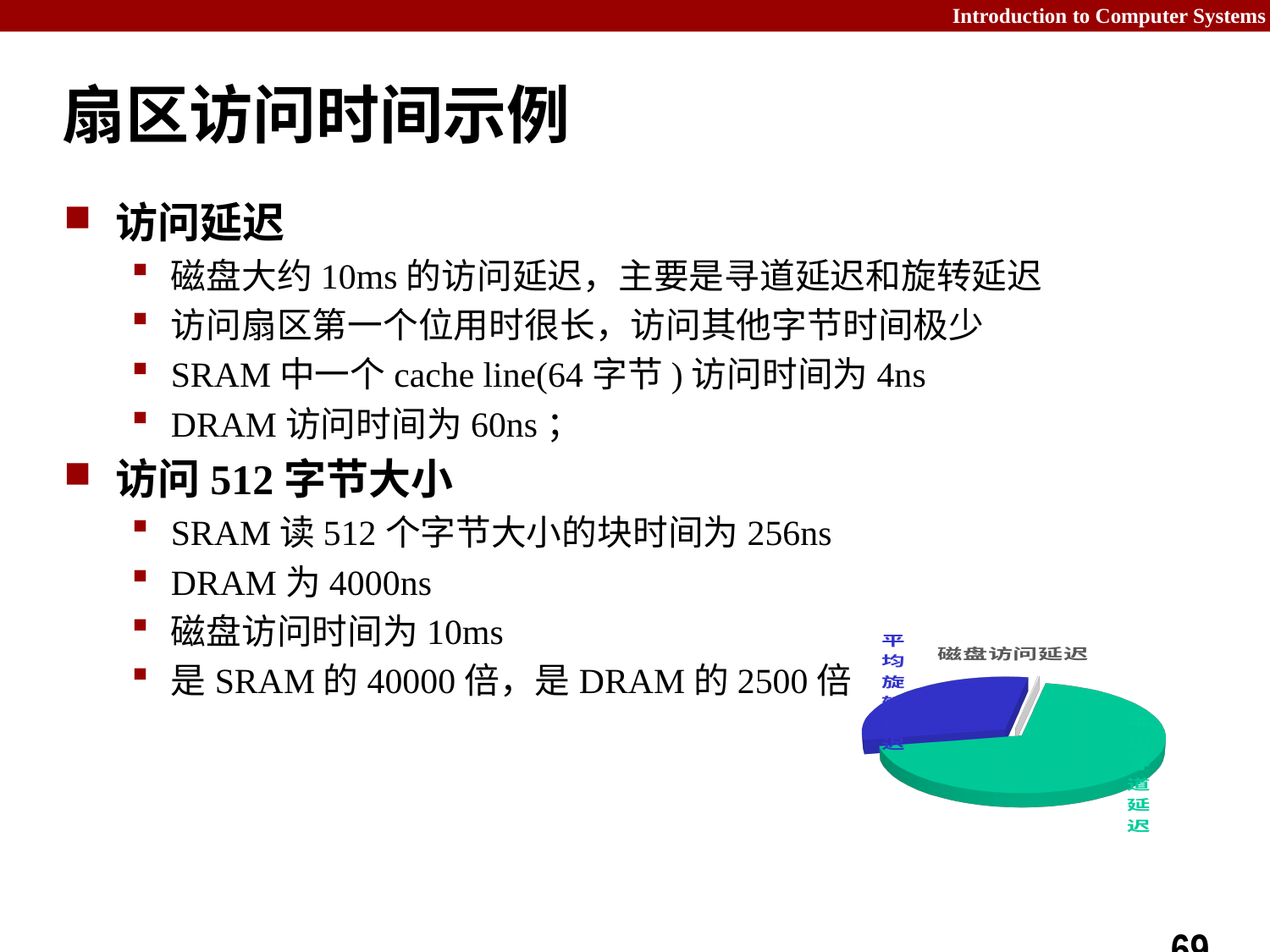

# 扇区访问时间示例
访问延迟
磁盘大约10ms的访问延迟，主要是寻道延迟和旋转延迟
访问扇区第一个位用时很长，访问其他字节时间极少
SRAM中一个cache line(64字节)访问时间为4ns
DRAM访问时间为60ns；
访问512字节大小
SRAM读512个字节大小的块时间为256ns
DRAM为4000ns
磁盘访问时间为10ms
是SRAM的40000倍，是DRAM的2500倍

[unsupported chart]

69